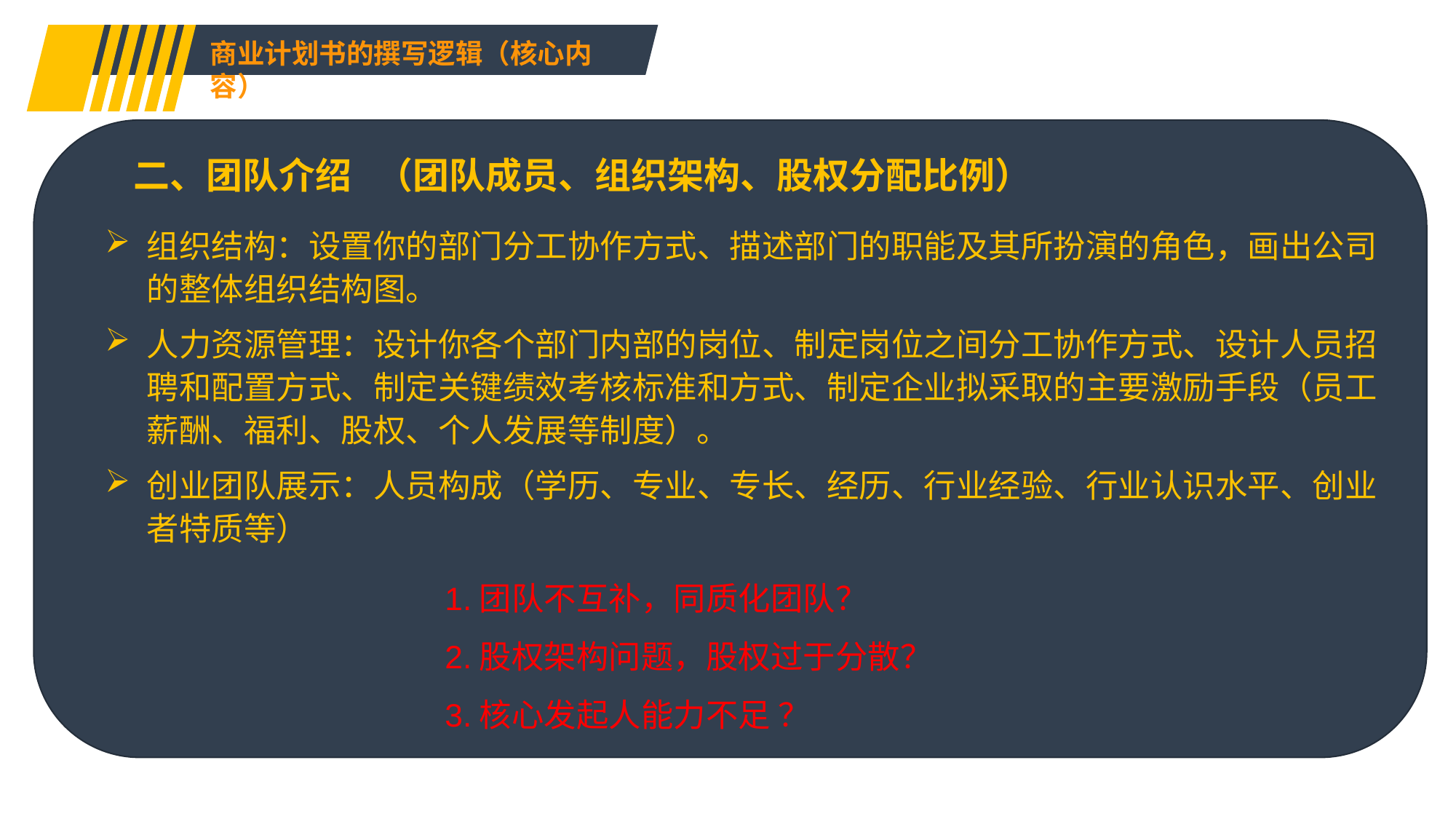

商业计划书的撰写逻辑（核心内容）

二、团队介绍   （团队成员、组织架构、股权分配比例）
组织结构：设置你的部门分工协作方式、描述部门的职能及其所扮演的角色，画出公司的整体组织结构图。
人力资源管理：设计你各个部门内部的岗位、制定岗位之间分工协作方式、设计人员招聘和配置方式、制定关键绩效考核标准和方式、制定企业拟采取的主要激励手段（员工薪酬、福利、股权、个人发展等制度）。
创业团队展示：人员构成（学历、专业、专长、经历、行业经验、行业认识水平、创业者特质等）
1.团队不互补，同质化团队？
2.股权架构问题，股权过于分散？
3.核心发起人能力不足 ？